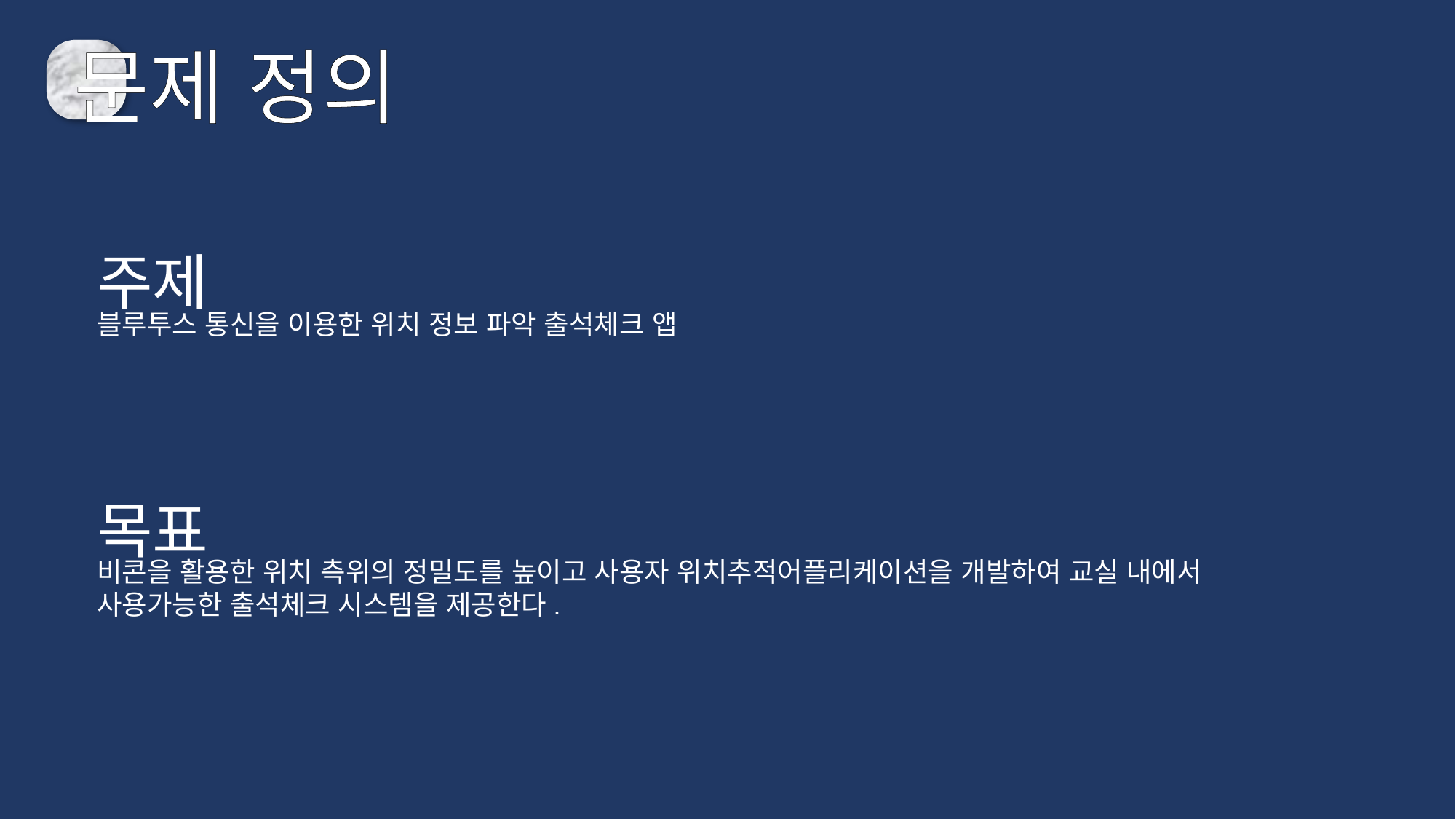

문제 정의

주제
블루투스 통신을 이용한 위치 정보 파악 출석체크 앱
목표
비콘을 활용한 위치 측위의 정밀도를 높이고 사용자 위치추적어플리케이션을 개발하여 교실 내에서 사용가능한 출석체크 시스템을 제공한다.